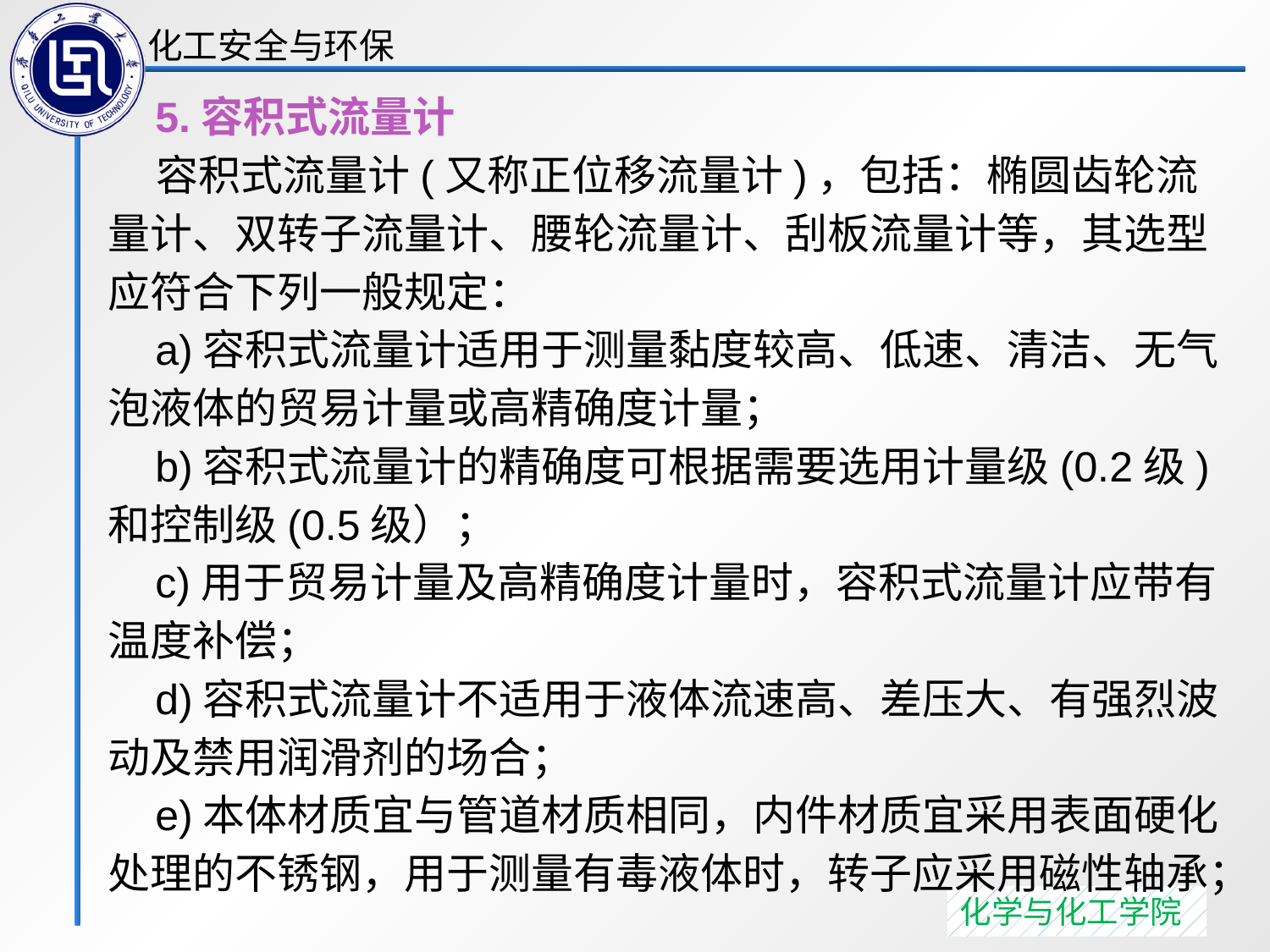

5.容积式流量计
    容积式流量计(又称正位移流量计)，包括：椭圆齿轮流量计、双转子流量计、腰轮流量计、刮板流量计等，其选型应符合下列一般规定：
    a)容积式流量计适用于测量黏度较高、低速、清洁、无气泡液体的贸易计量或高精确度计量；
    b)容积式流量计的精确度可根据需要选用计量级(0.2级)和控制级(0.5级）；
    c)用于贸易计量及高精确度计量时，容积式流量计应带有温度补偿；
    d)容积式流量计不适用于液体流速高、差压大、有强烈波动及禁用润滑剂的场合；
    e)本体材质宜与管道材质相同，内件材质宜采用表面硬化处理的不锈钢，用于测量有毒液体时，转子应采用磁性轴承；